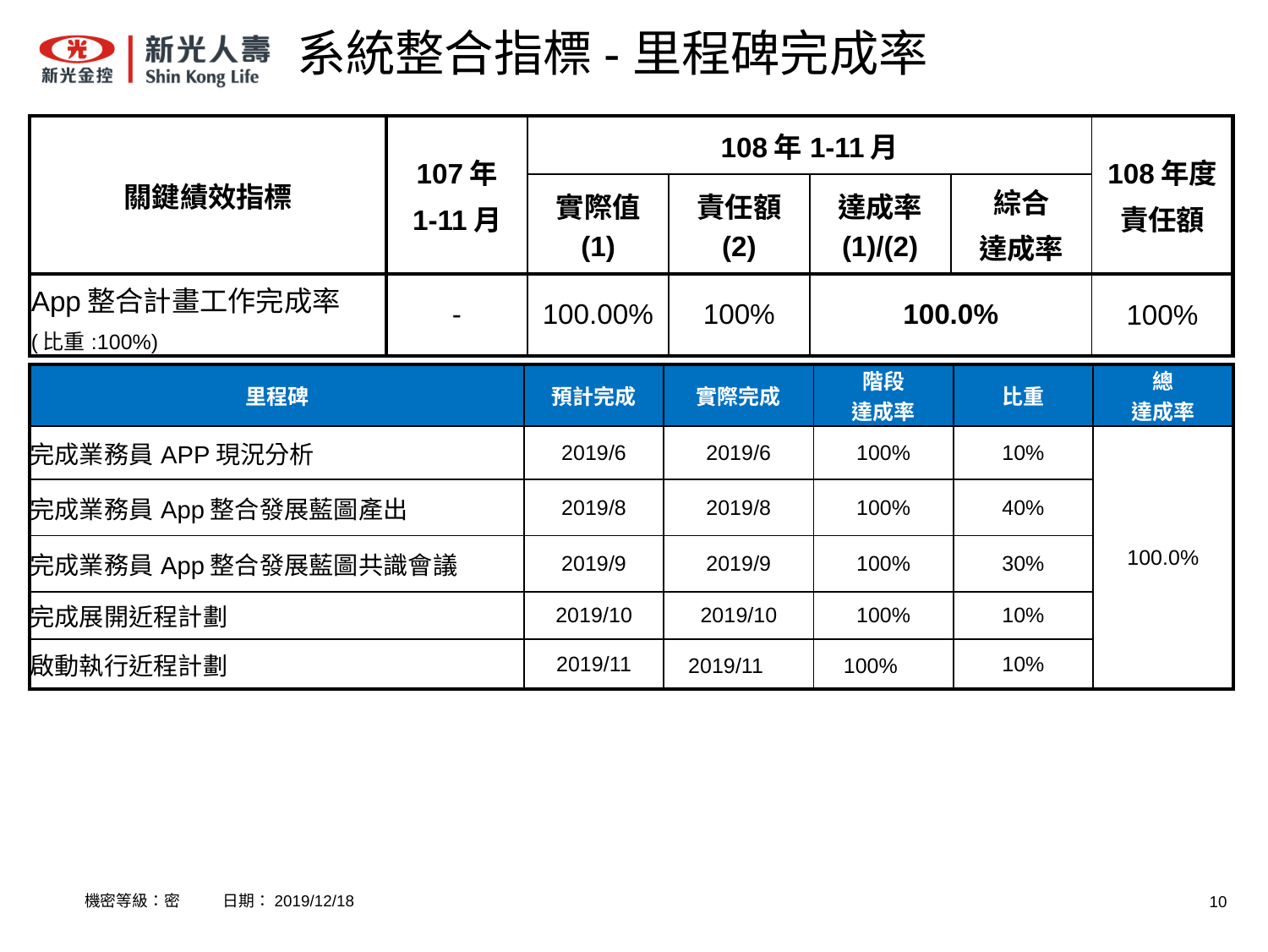

# 系統整合指標-里程碑完成率
| 關鍵績效指標 | 107年 1-11月 | 108年1-11月 |  |  |  | 108年度 責任額 |
| --- | --- | --- | --- | --- | --- | --- |
|  |  | 實際值 (1) | 責任額 (2) | 達成率 (1)/(2) | 綜合 達成率 |  |
| App整合計畫工作完成率 | - | 100.00% | 100% | 100.0% |  | 100% |
| (比重:100%) |  |  |  |  |  |  |
| 里程碑 | 預計完成 | 實際完成 | 階段 達成率 | 比重 | 總 達成率 |
| --- | --- | --- | --- | --- | --- |
| 完成業務員APP現況分析 | 2019/6 | 2019/6 | 100% | 10% | 100.0% |
| 完成業務員App整合發展藍圖產出 | 2019/8 | 2019/8 | 100% | 40% |  |
| 完成業務員App整合發展藍圖共識會議 | 2019/9 | 2019/9 | 100% | 30% |  |
| 完成展開近程計劃 | 2019/10 | 2019/10 | 100% | 10% |  |
| 啟動執行近程計劃 | 2019/11 | 2019/11 | 100% | 10% |  |
機密等級：密            日期：2019/12/18